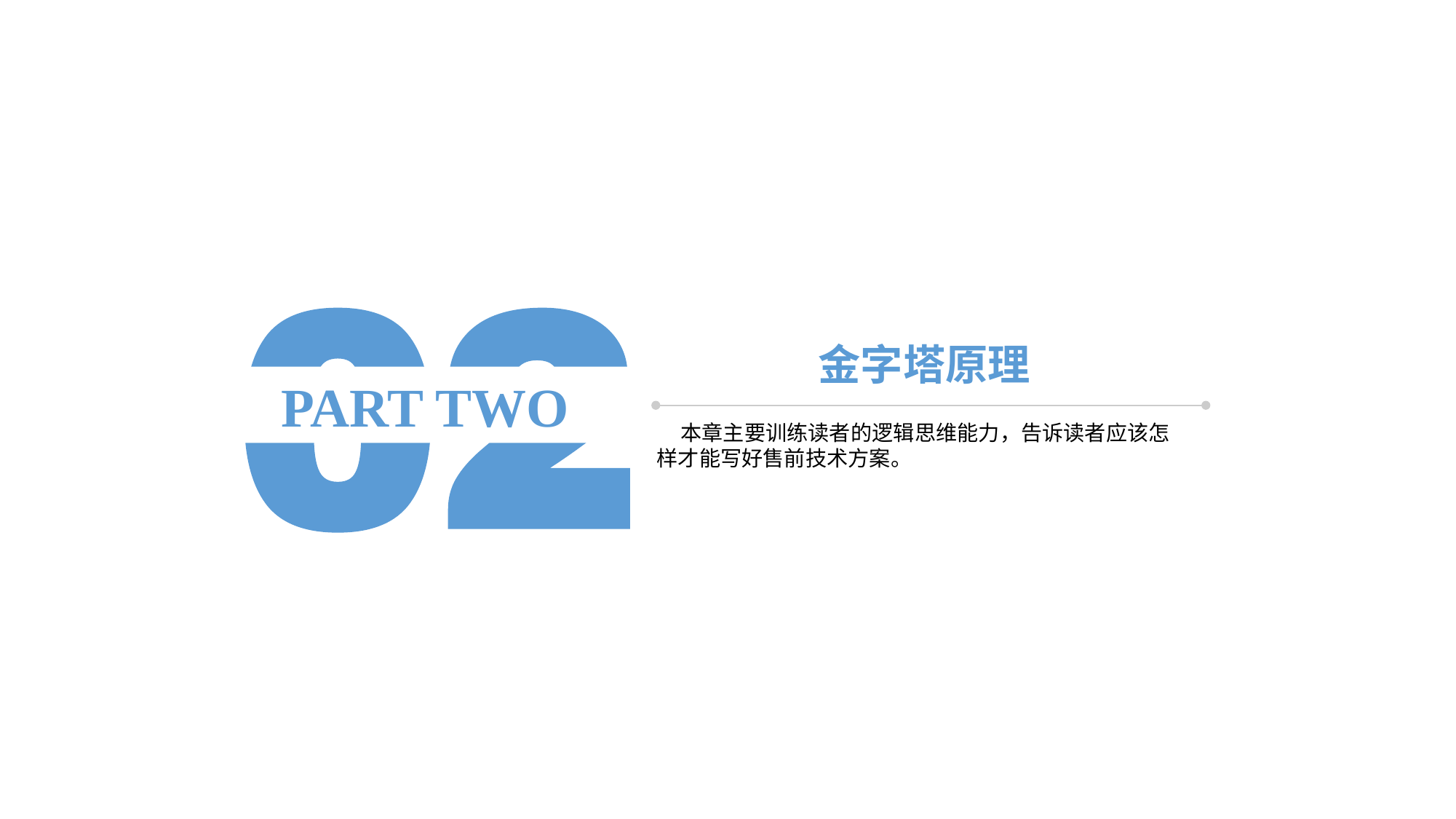

02
金字塔原理
      PART TWO
    本章主要训练读者的逻辑思维能力，告诉读者应该怎样才能写好售前技术方案。